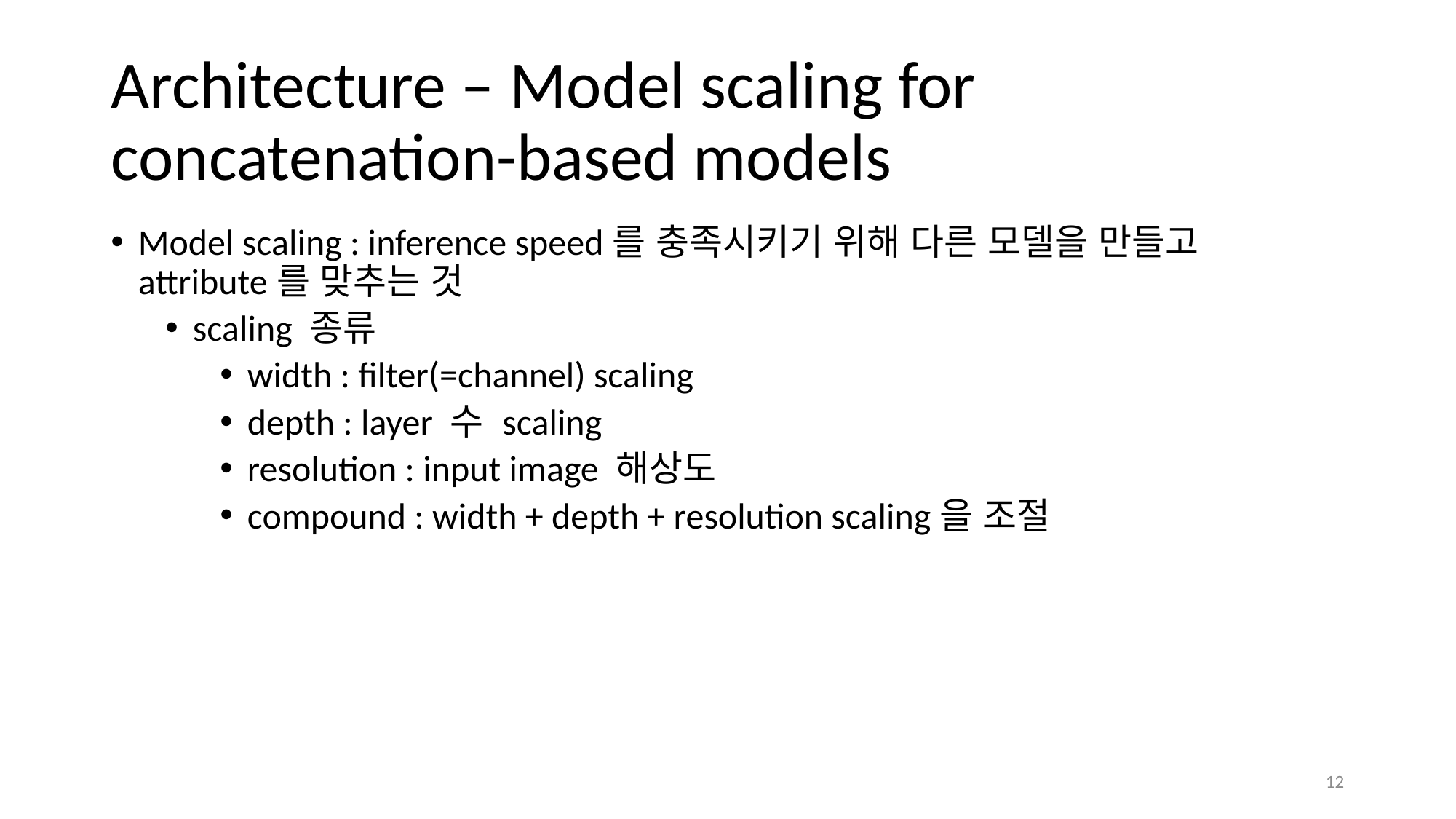

# Architecture – Model scaling for concatenation-based models
Model scaling : inference speed를 충족시키기 위해 다른 모델을 만들고 attribute를 맞추는 것
scaling 종류
width : filter(=channel) scaling
depth : layer 수 scaling
resolution : input image 해상도
compound : width + depth + resolution scaling을 조절

12